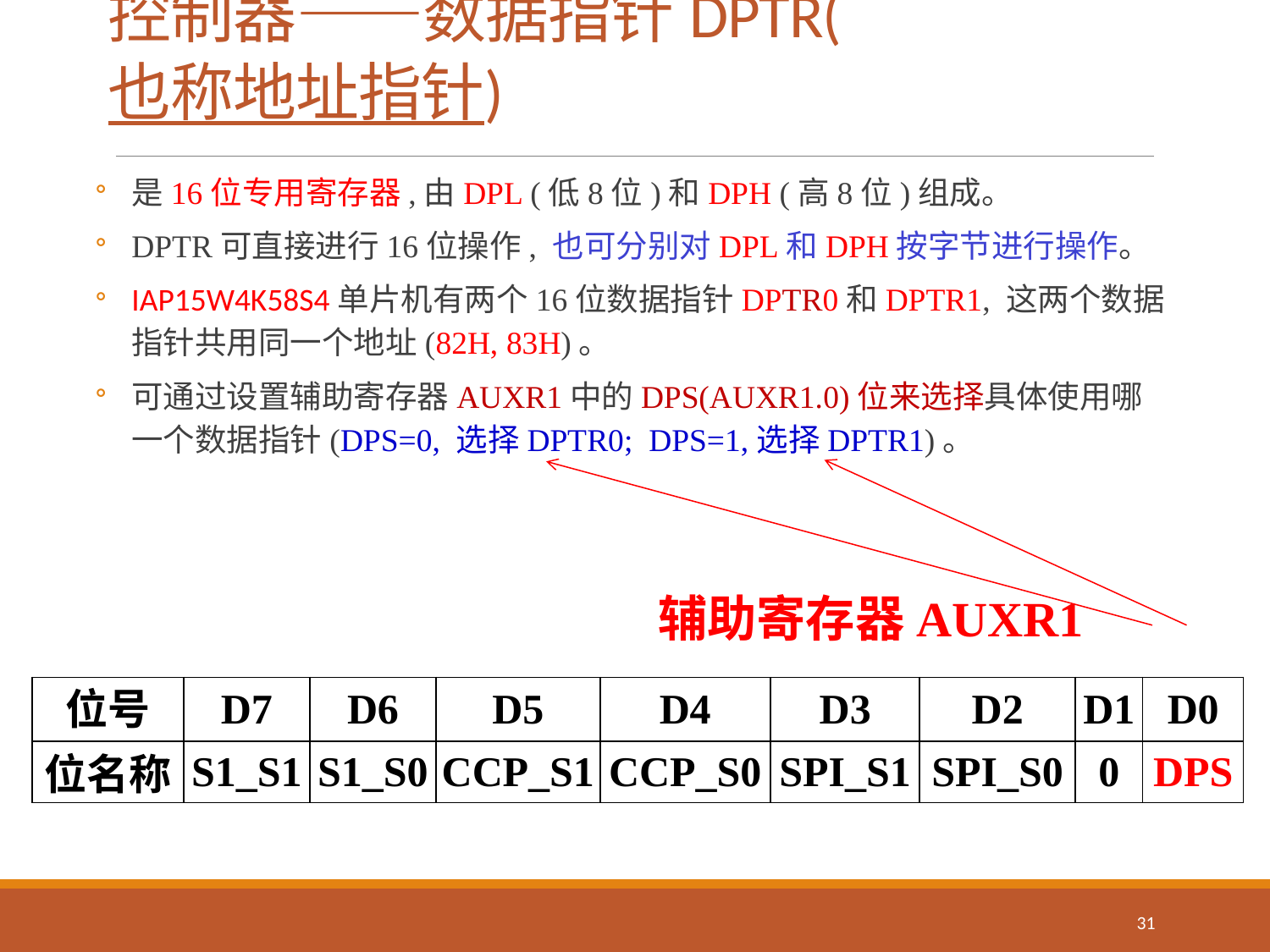

# 控制器——数据指针DPTR(也称地址指针)
是16位专用寄存器,由DPL (低8位)和DPH (高8位)组成。
DPTR可直接进行16位操作, 也可分别对DPL和DPH按字节进行操作。
IAP15W4K58S4单片机有两个16位数据指针DPTR0和DPTR1, 这两个数据指针共用同一个地址(82H, 83H)。
可通过设置辅助寄存器AUXR1中的DPS(AUXR1.0)位来选择具体使用哪一个数据指针(DPS=0, 选择DPTR0;  DPS=1,选择DPTR1)。
辅助寄存器AUXR1
| 位号 | D7 | D6 | D5 | D4 | D3 | D2 | D1 | D0 |
| --- | --- | --- | --- | --- | --- | --- | --- | --- |
| 位名称 | S1\_S1 | S1\_S0 | CCP\_S1 | CCP\_S0 | SPI\_S1 | SPI\_S0 | 0 | DPS |
31